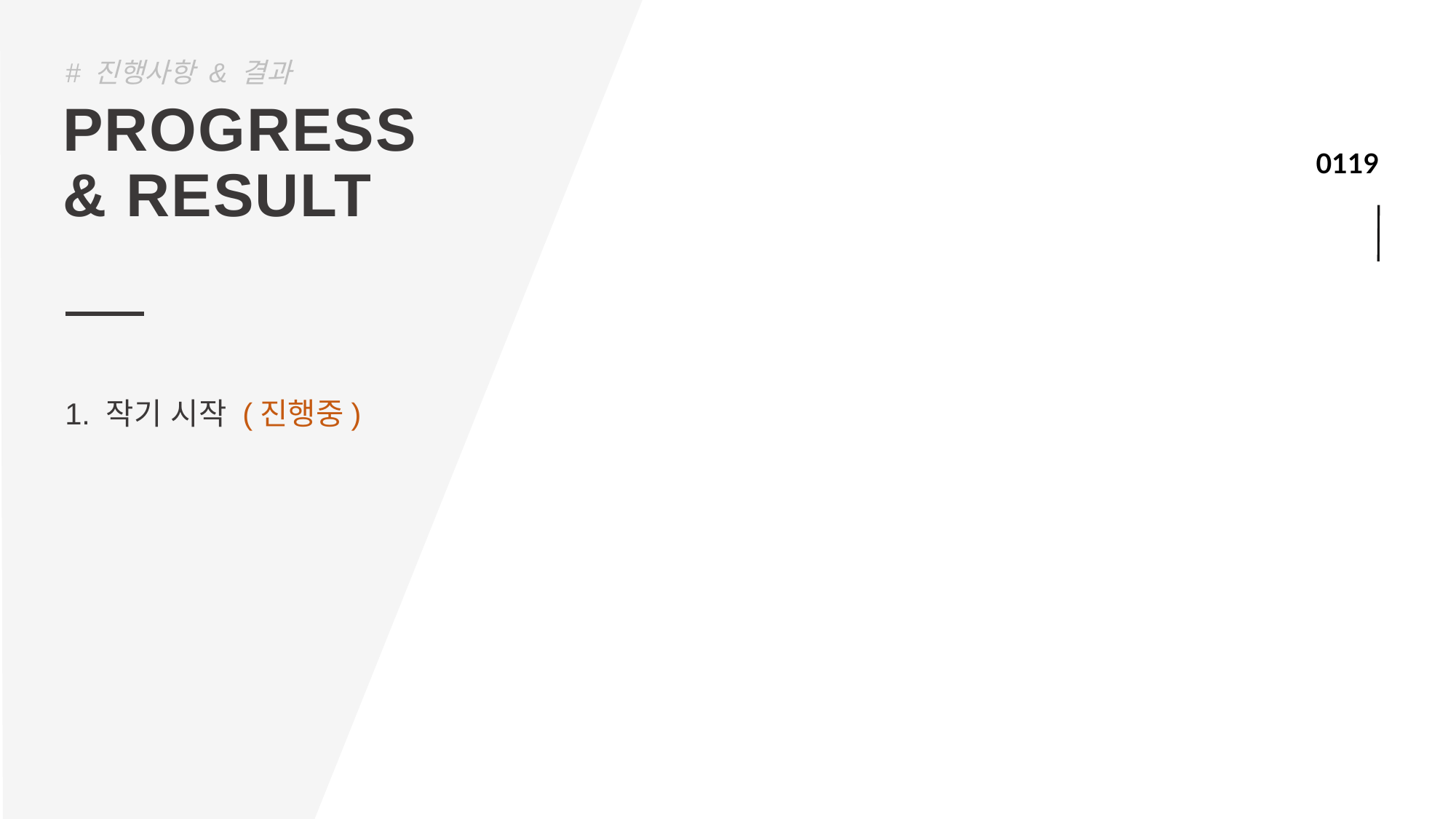

# 진행사항 & 결과
PROGRESS
& RESULT
작기 시작 (진행중)